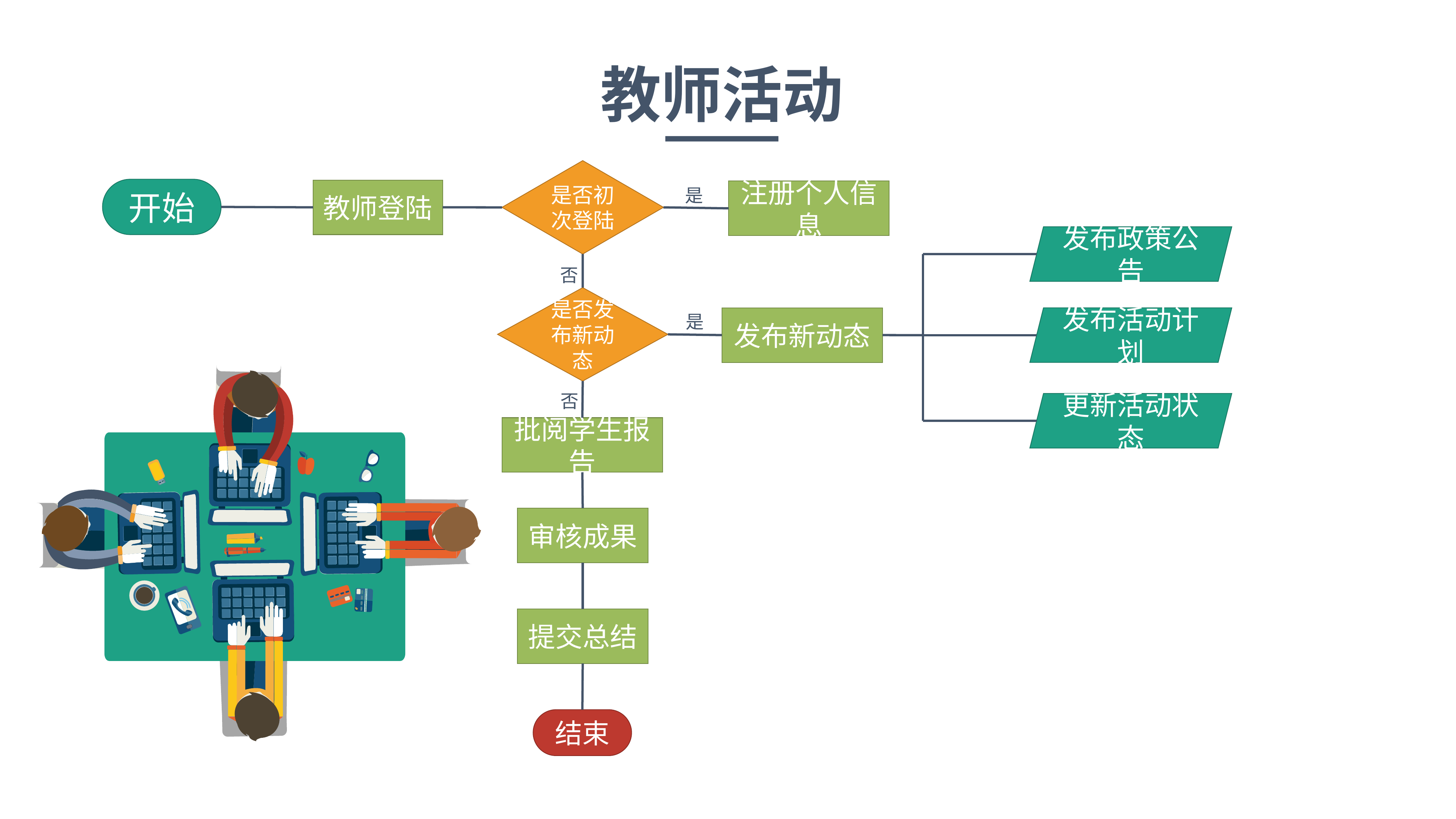

教师活动

是否初次登陆
开始
教师登陆
注册个人信息
是
发布政策公告
否
是否发布新动态
是
发布新动态
发布活动计划

否
更新活动状态
批阅学生报告
审核成果
提交总结
结束